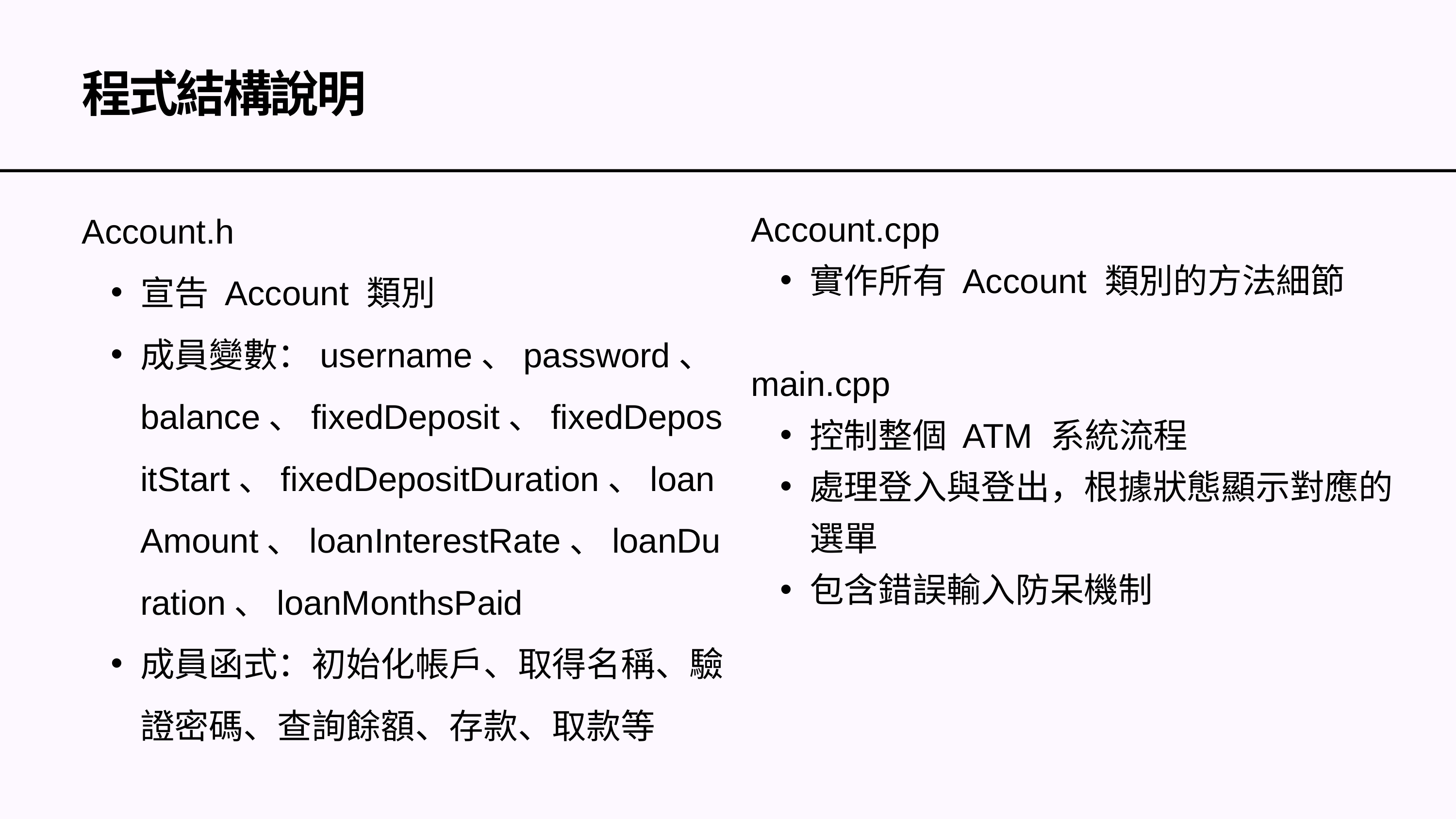

程式結構說明

Account.h
宣告 Account 類別
成員變數：username、password、balance、fixedDeposit、fixedDepositStart、fixedDepositDuration、loanAmount、loanInterestRate、loanDuration、loanMonthsPaid
成員函式：初始化帳戶、取得名稱、驗證密碼、查詢餘額、存款、取款等

Account.cpp
實作所有 Account 類別的方法細節

main.cpp
控制整個 ATM 系統流程
處理登入與登出，根據狀態顯示對應的選單
包含錯誤輸入防呆機制